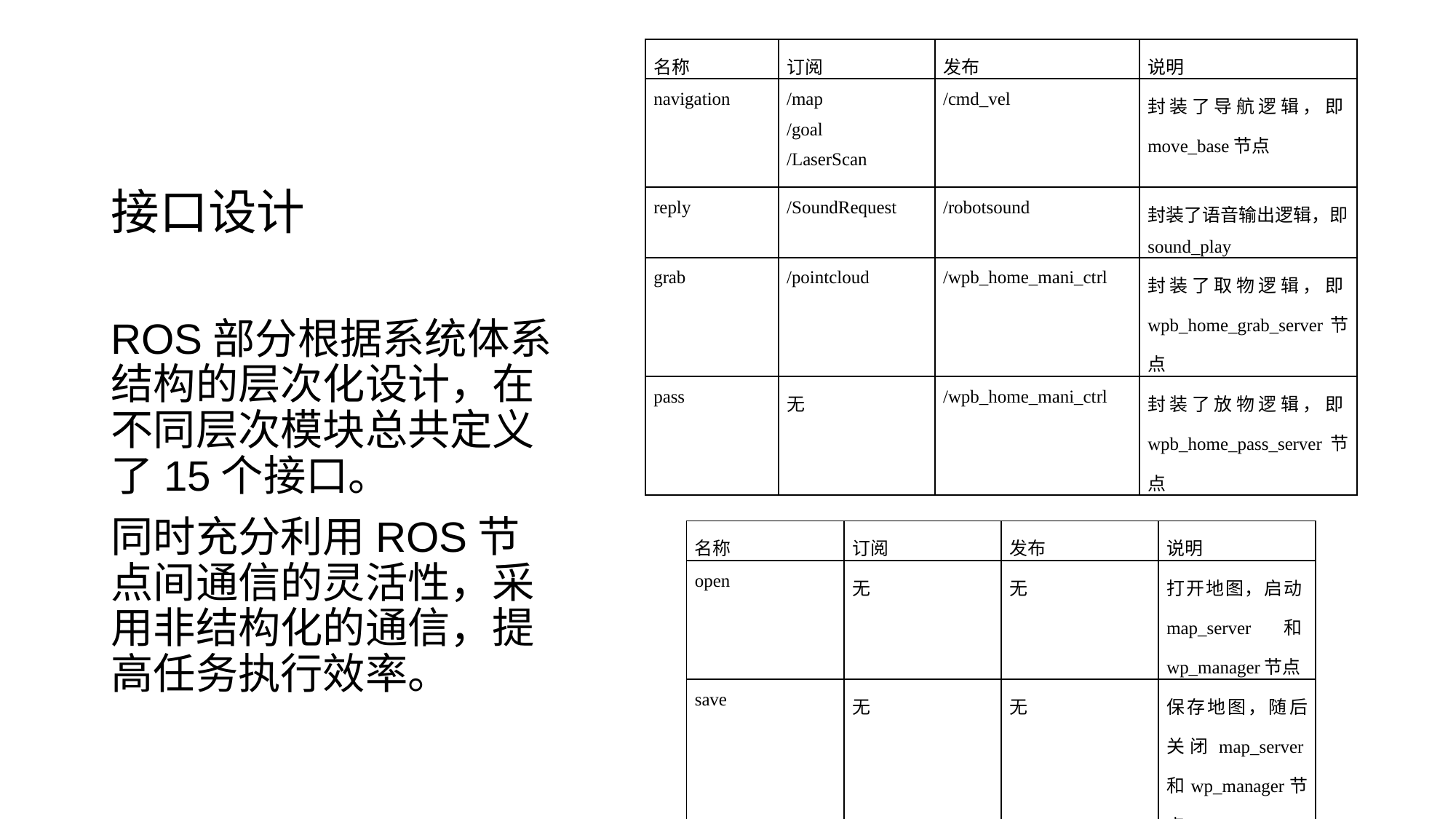

| 名称 | 订阅 | 发布 | 说明 |
| --- | --- | --- | --- |
| navigation | /map /goal /LaserScan | /cmd\_vel | 封装了导航逻辑，即move\_base节点 |
| reply | /SoundRequest | /robotsound | 封装了语音输出逻辑，即sound\_play |
| grab | /pointcloud | /wpb\_home\_mani\_ctrl | 封装了取物逻辑，即wpb\_home\_grab\_server节点 |
| pass | 无 | /wpb\_home\_mani\_ctrl | 封装了放物逻辑，即wpb\_home\_pass\_server节点 |
# 接口设计

ROS部分根据系统体系结构的层次化设计，在不同层次模块总共定义了15个接口。
同时充分利用ROS节点间通信的灵活性，采用非结构化的通信，提高任务执行效率。
| 名称 | 订阅 | 发布 | 说明 |
| --- | --- | --- | --- |
| open | 无 | 无 | 打开地图，启动map\_server和wp\_manager节点 |
| save | 无 | 无 | 保存地图，随后关闭map\_server和wp\_manager节点 |